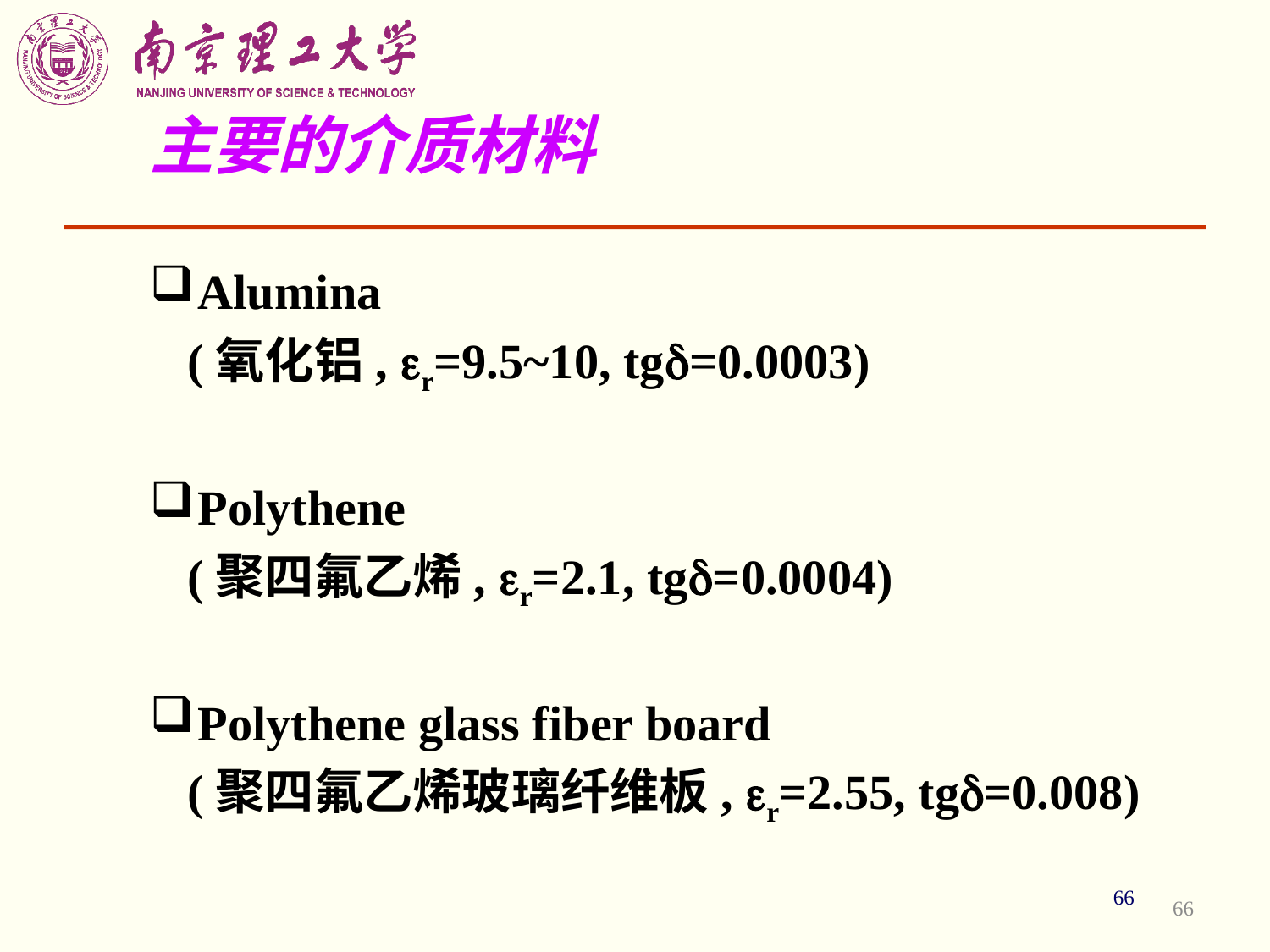

# 主要的介质材料
Alumina
   (氧化铝, εr=9.5~10, tgδ=0.0003)

Polythene
   (聚四氟乙烯, εr=2.1, tgδ=0.0004)

Polythene glass fiber board
   (聚四氟乙烯玻璃纤维板, εr=2.55, tgδ=0.008)
66